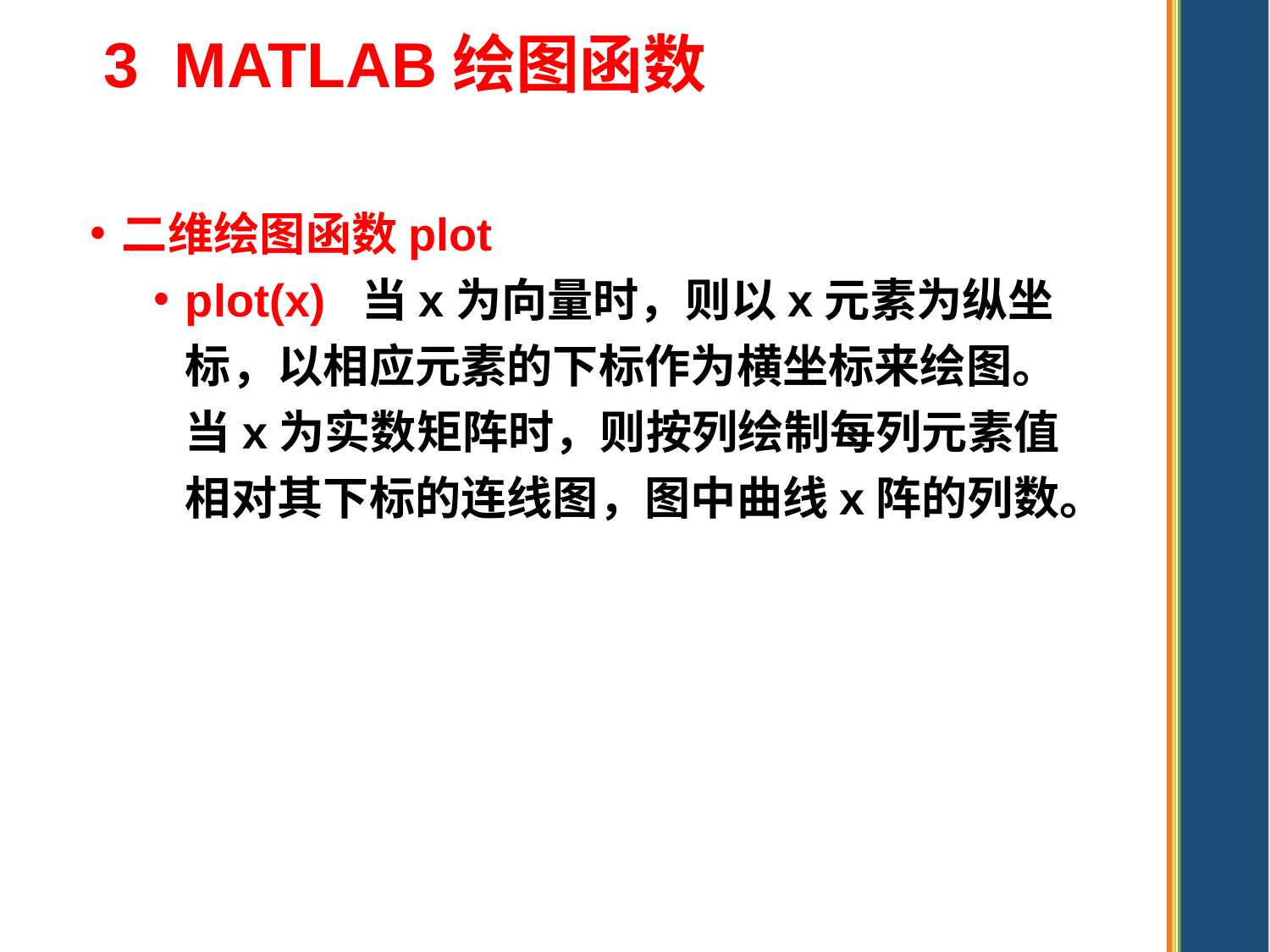

# 3  MATLAB绘图函数
二维绘图函数plot
plot(x)  当x为向量时，则以x元素为纵坐标，以相应元素的下标作为横坐标来绘图。当x为实数矩阵时，则按列绘制每列元素值相对其下标的连线图，图中曲线x阵的列数。